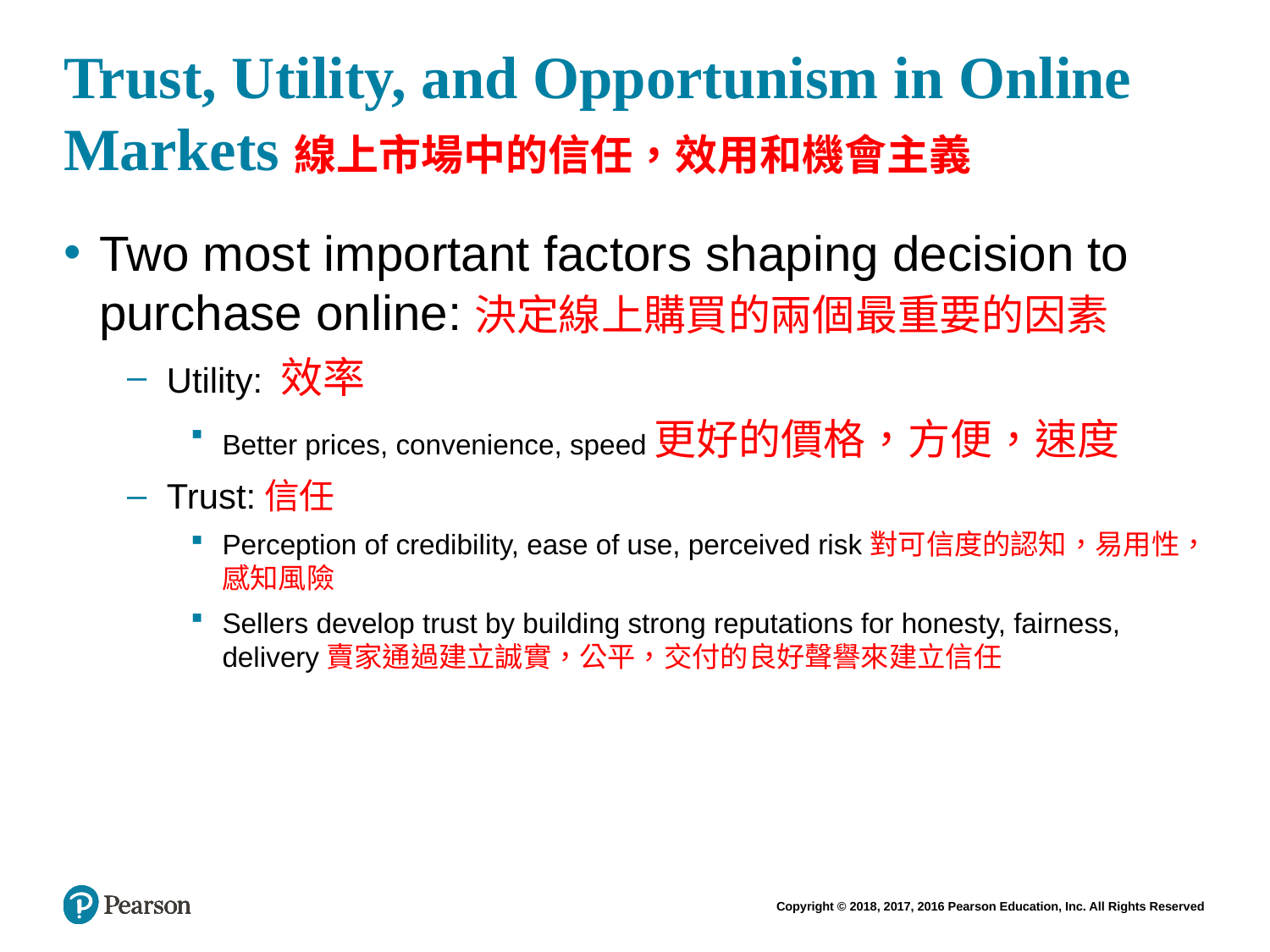

# Trust, Utility, and Opportunism in Online Markets線上市場中的信任，效用和機會主義
Two most important factors shaping decision to purchase online:決定線上購買的兩個最重要的因素
Utility: 效率
Better prices, convenience, speed更好的價格，方便，速度
Trust:信任
Perception of credibility, ease of use, perceived risk對可信度的認知，易用性，感知風險
Sellers develop trust by building strong reputations for honesty, fairness, delivery賣家通過建立誠實，公平，交付的良好聲譽來建立信任